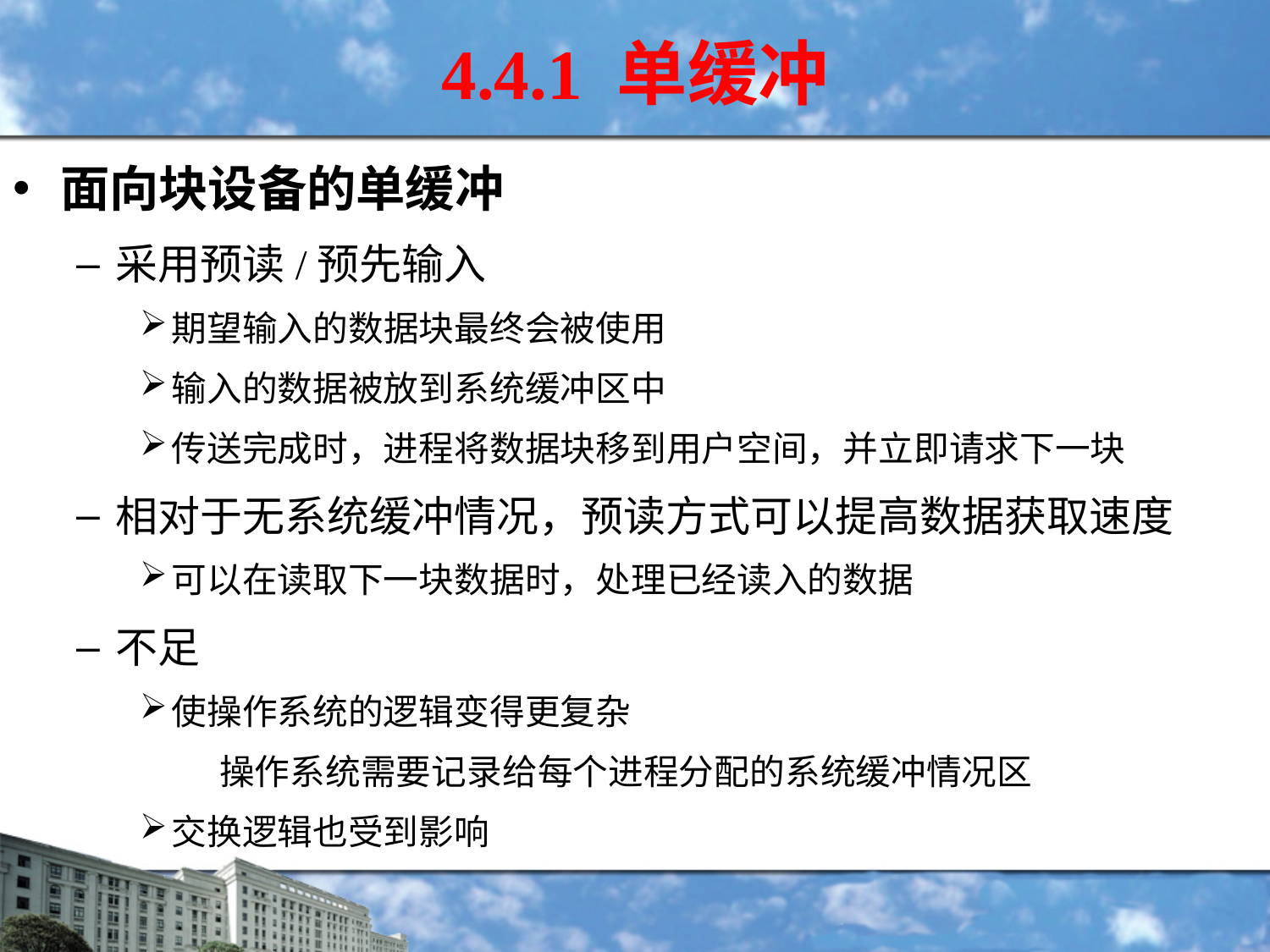

# 4.4.1 单缓冲
面向块设备的单缓冲
采用预读/预先输入
期望输入的数据块最终会被使用
输入的数据被放到系统缓冲区中
传送完成时，进程将数据块移到用户空间，并立即请求下一块
相对于无系统缓冲情况，预读方式可以提高数据获取速度
可以在读取下一块数据时，处理已经读入的数据
不足
使操作系统的逻辑变得更复杂
 操作系统需要记录给每个进程分配的系统缓冲情况区
交换逻辑也受到影响